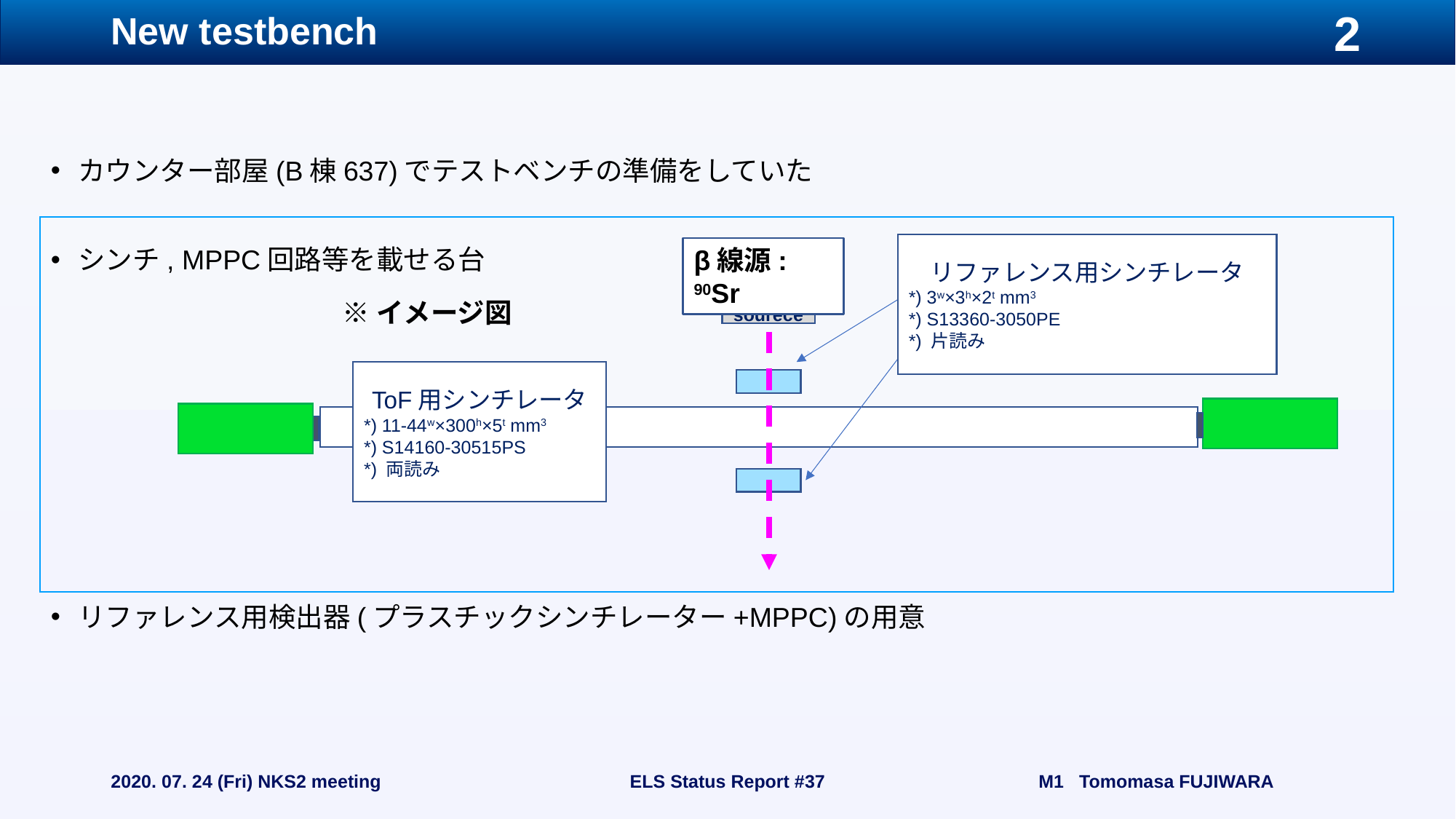

# New testbench
カウンター部屋(B棟637)でテストベンチの準備をしていた

シンチ, MPPC回路等を載せる台

リファレンス用検出器(プラスチックシンチレーター+MPPC)の用意

リファレンス用シンチレータ
*) 3w×3h×2t mm3
*) S13360-3050PE
*) 片読み
β線源: 90Sr
β-ray sourece
※イメージ図
ToF用シンチレータ
*) 11-44w×300h×5t mm3
*) S14160-30515PS
*) 両読み

2020. 07. 24 (Fri) NKS2 meeting
ELS Status Report #37